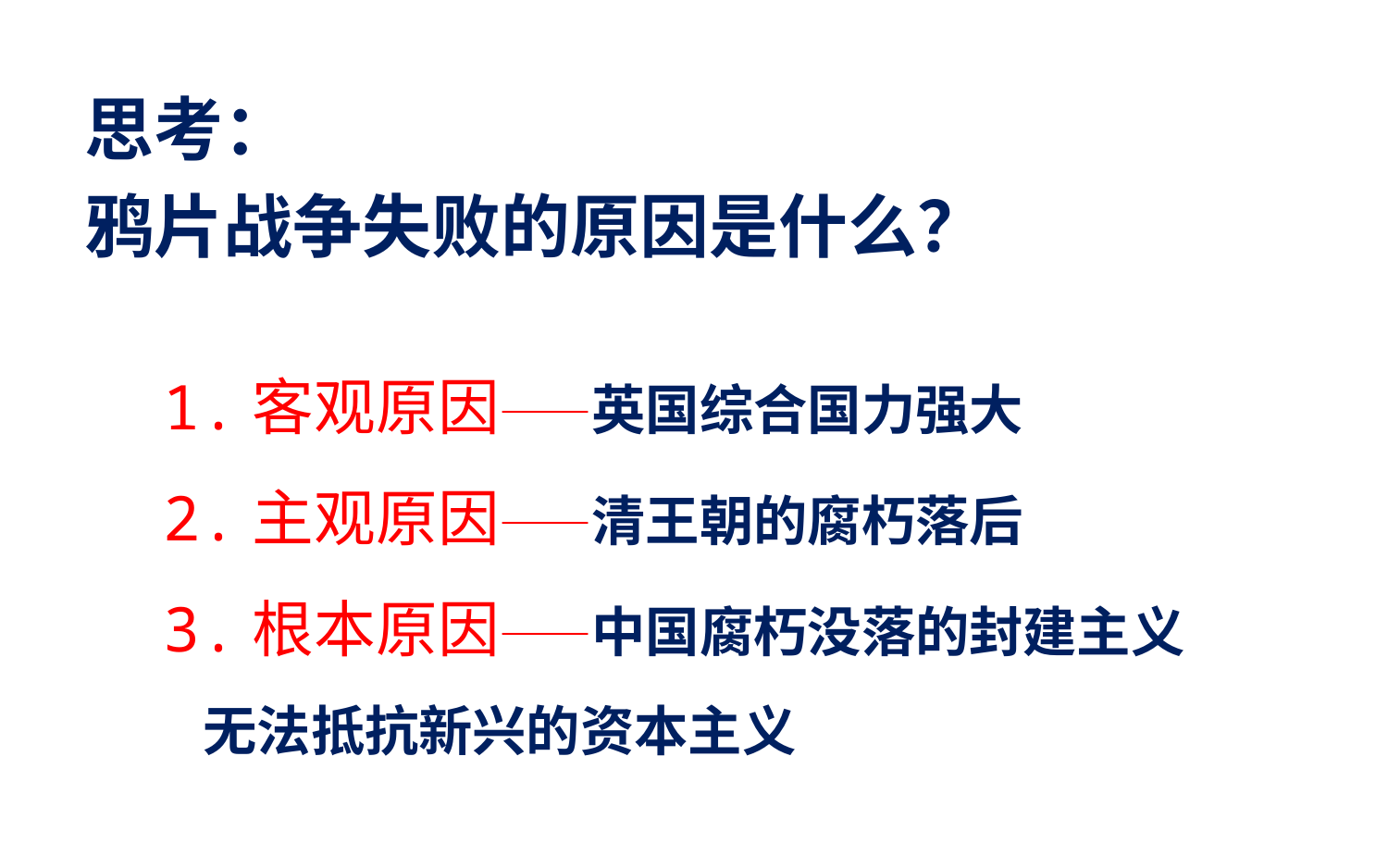

思考：
鸦片战争失败的原因是什么？
1.客观原因——英国综合国力强大
2.主观原因——清王朝的腐朽落后
3.根本原因——中国腐朽没落的封建主义         无法抵抗新兴的资本主义